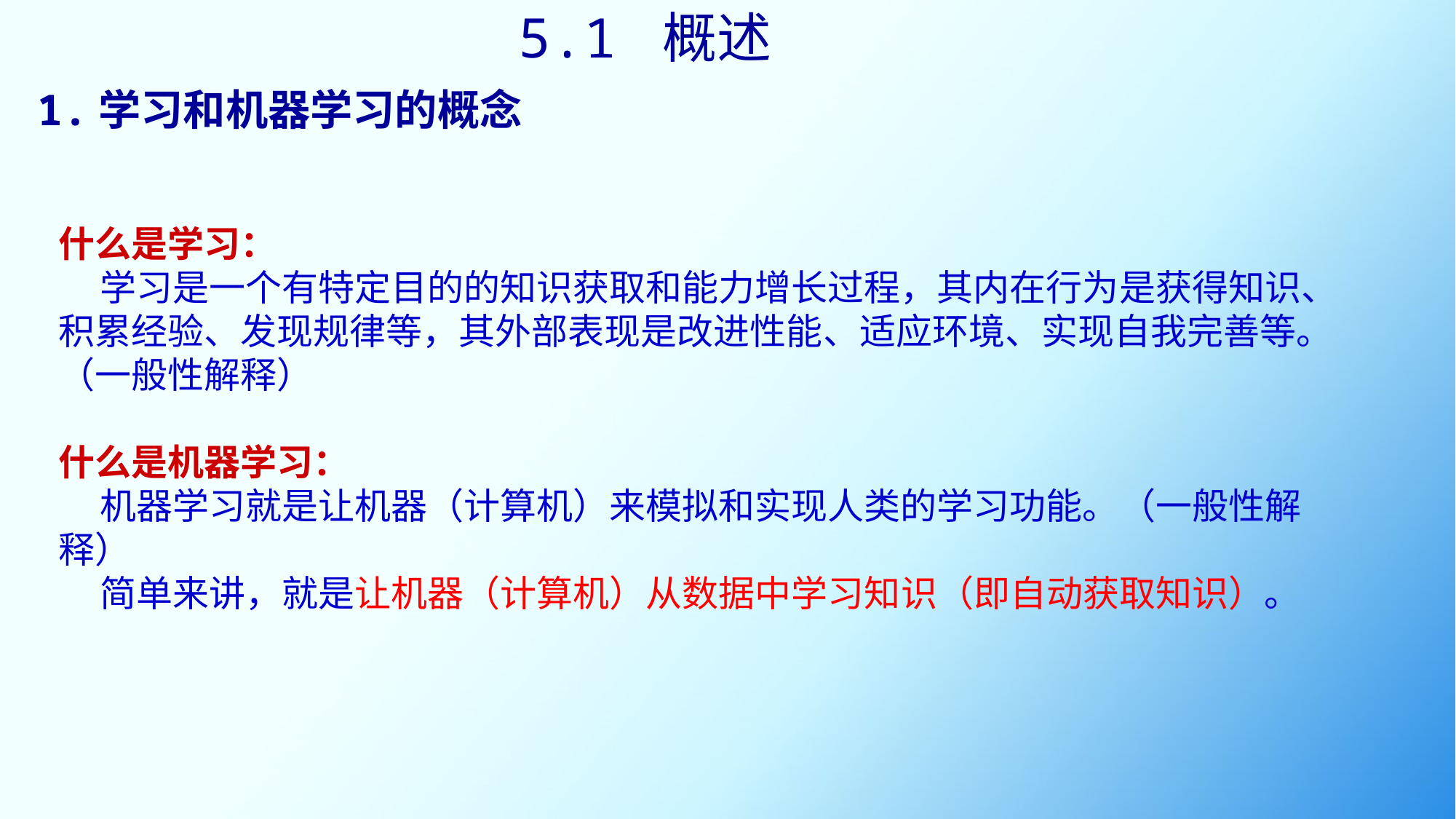

5.1 概述
# 1.学习和机器学习的概念
什么是学习：
    学习是一个有特定目的的知识获取和能力增长过程，其内在行为是获得知识、积累经验、发现规律等，其外部表现是改进性能、适应环境、实现自我完善等。（一般性解释）

什么是机器学习：
    机器学习就是让机器（计算机）来模拟和实现人类的学习功能。（一般性解释）
    简单来讲，就是让机器（计算机）从数据中学习知识（即自动获取知识）。